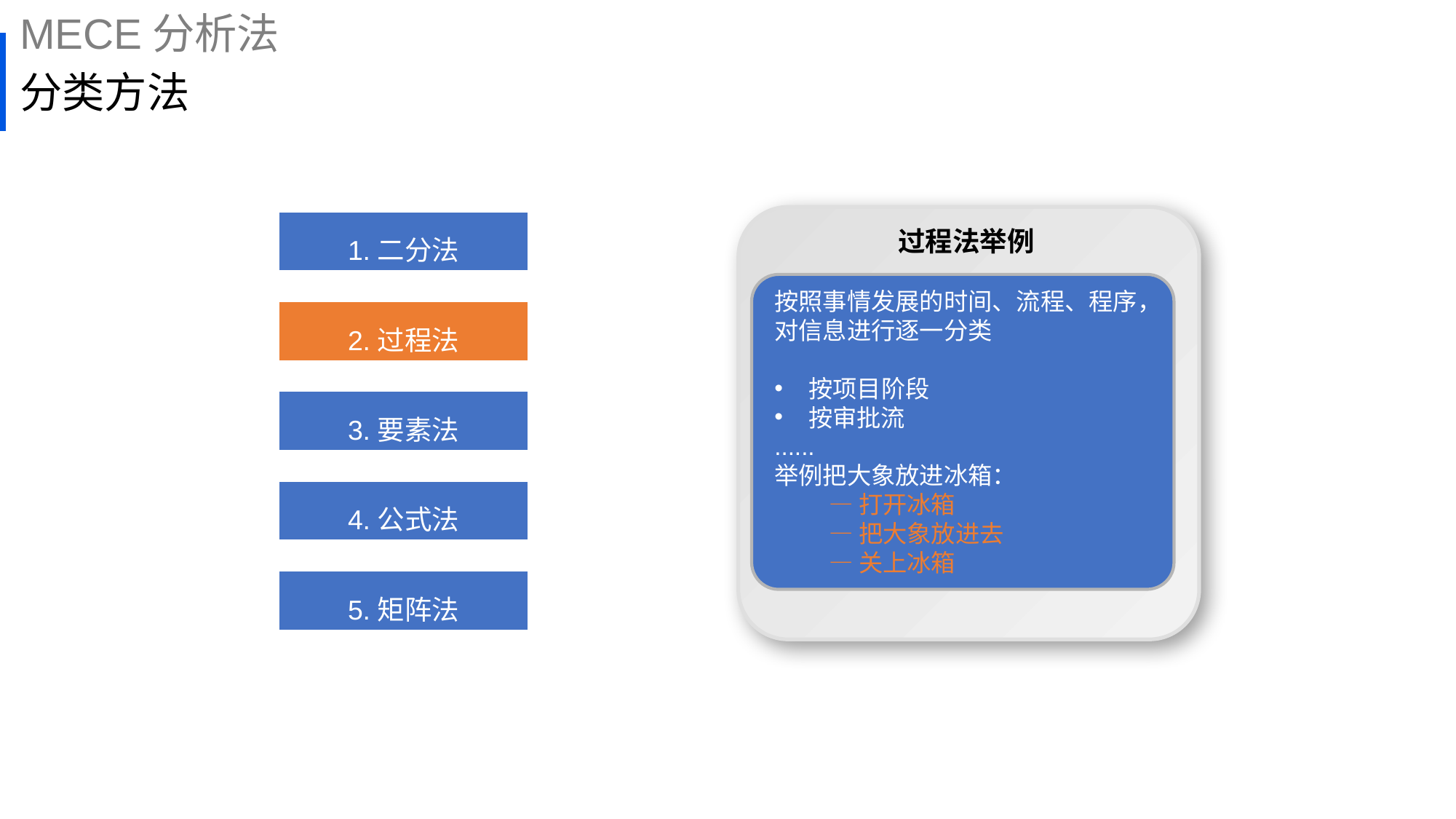

MECE分析法
# 分类方法

过程法举例

1.二分法
按照事情发展的时间、流程、程序，对信息进行逐一分类

按项目阶段
按审批流
......
举例把大象放进冰箱：
—打开冰箱
—把大象放进去
—关上冰箱
2.过程法
3.要素法
4.公式法
5.矩阵法